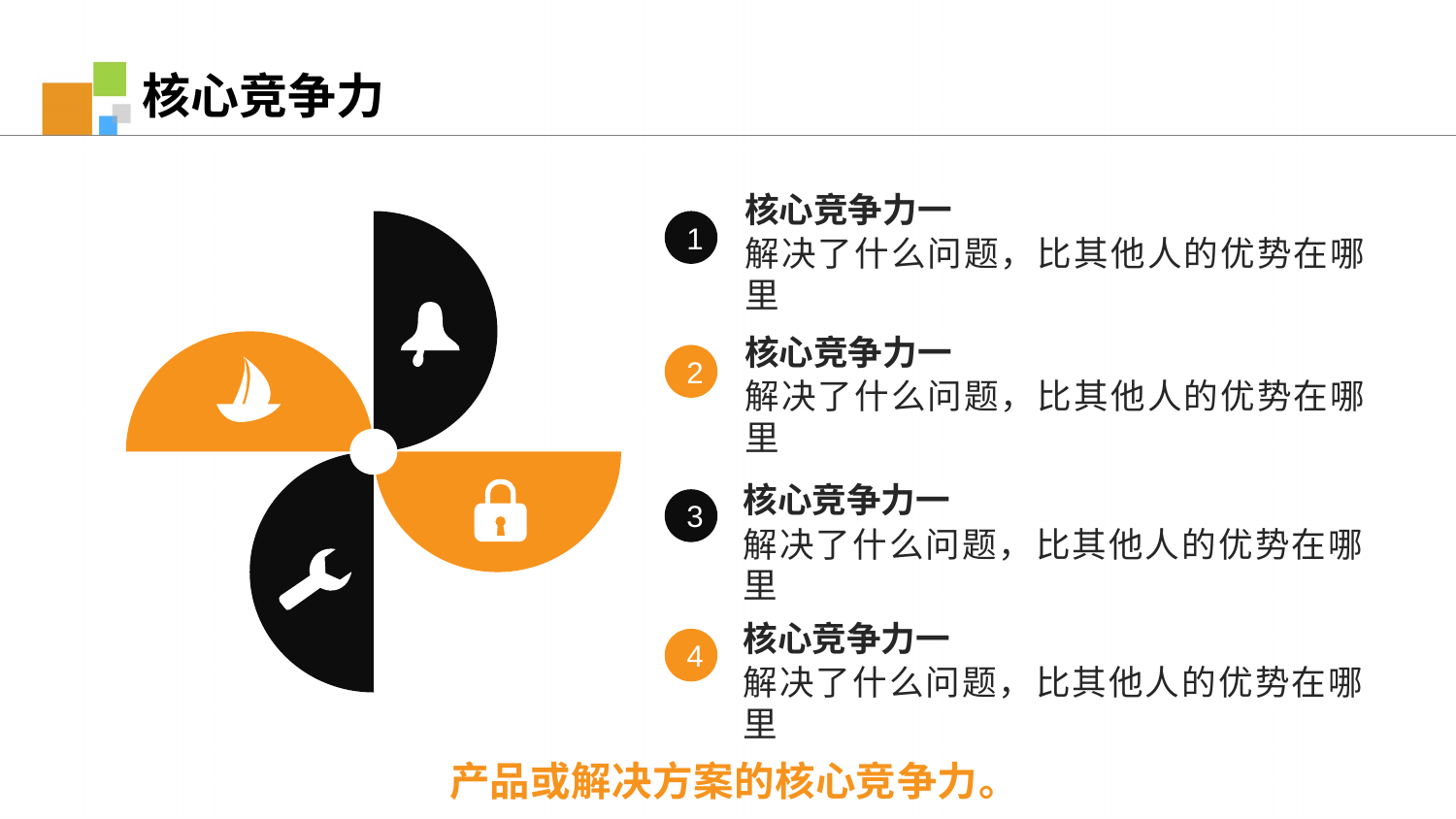

核心竞争力
核心竞争力一

1
解决了什么问题，比其他人的优势在哪里

核心竞争力一

2

解决了什么问题，比其他人的优势在哪里

核心竞争力一

3
解决了什么问题，比其他人的优势在哪里

核心竞争力一
4
解决了什么问题，比其他人的优势在哪里
产品或解决方案的核心竞争力。